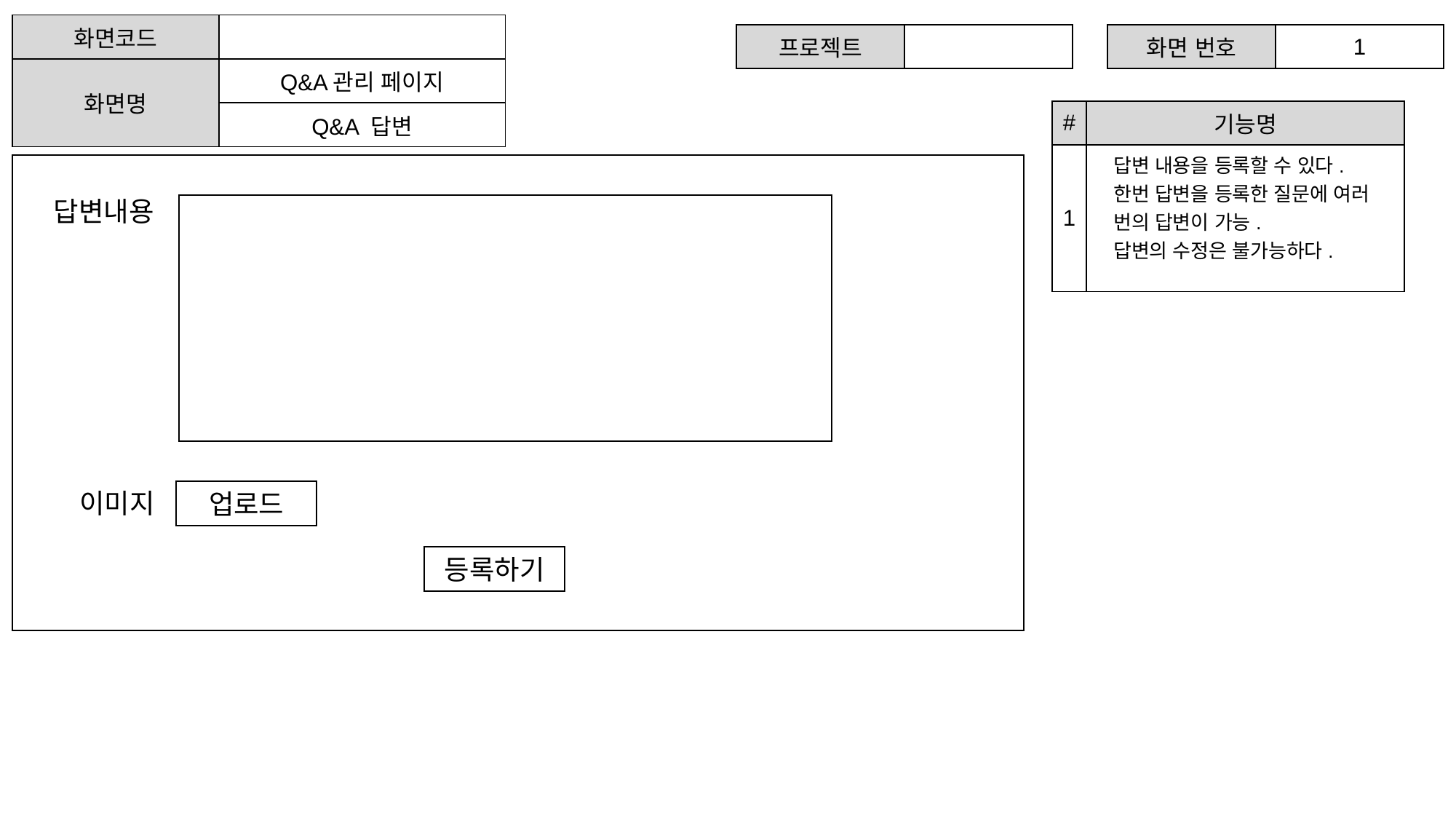

| 화면코드 |  |
| --- | --- |
| 화면명 | Q&A관리 페이지 |
|  | Q&A 답변 |
| 프로젝트 |  |
| --- | --- |
| 화면 번호 | 1 |
| --- | --- |
| # | 기능명 |
| --- | --- |
| 1 | 답변 내용을 등록할 수 있다. 한번 답변을 등록한 질문에 여러 번의 답변이 가능. 답변의 수정은 불가능하다. |

답변내용

이미지
업로드
등록하기